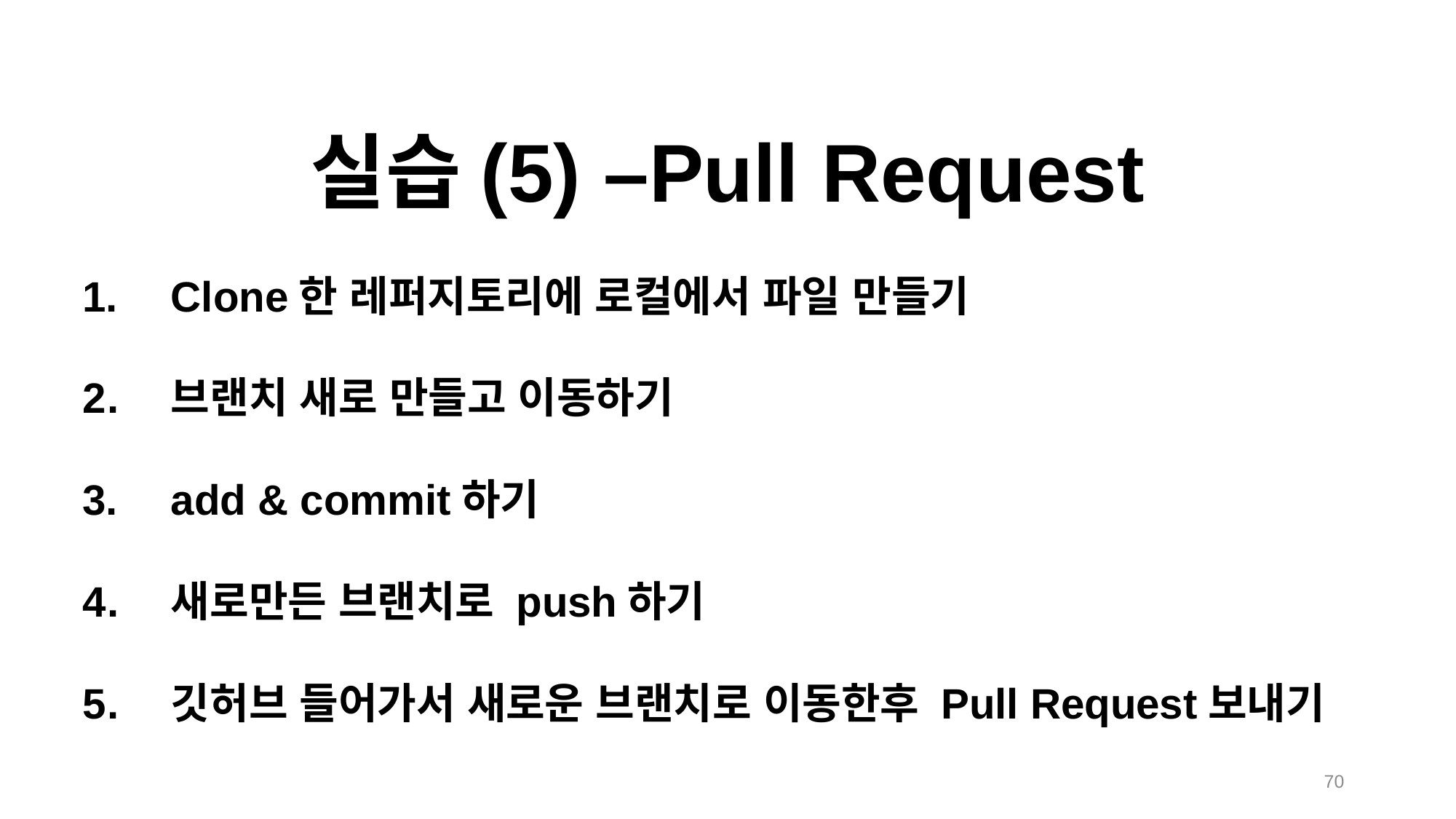

실습(5) –Pull Request
Clone한 레퍼지토리에 로컬에서 파일 만들기
브랜치 새로 만들고 이동하기
add & commit하기
새로만든 브랜치로 push하기
깃허브 들어가서 새로운 브랜치로 이동한후 Pull Request보내기
70